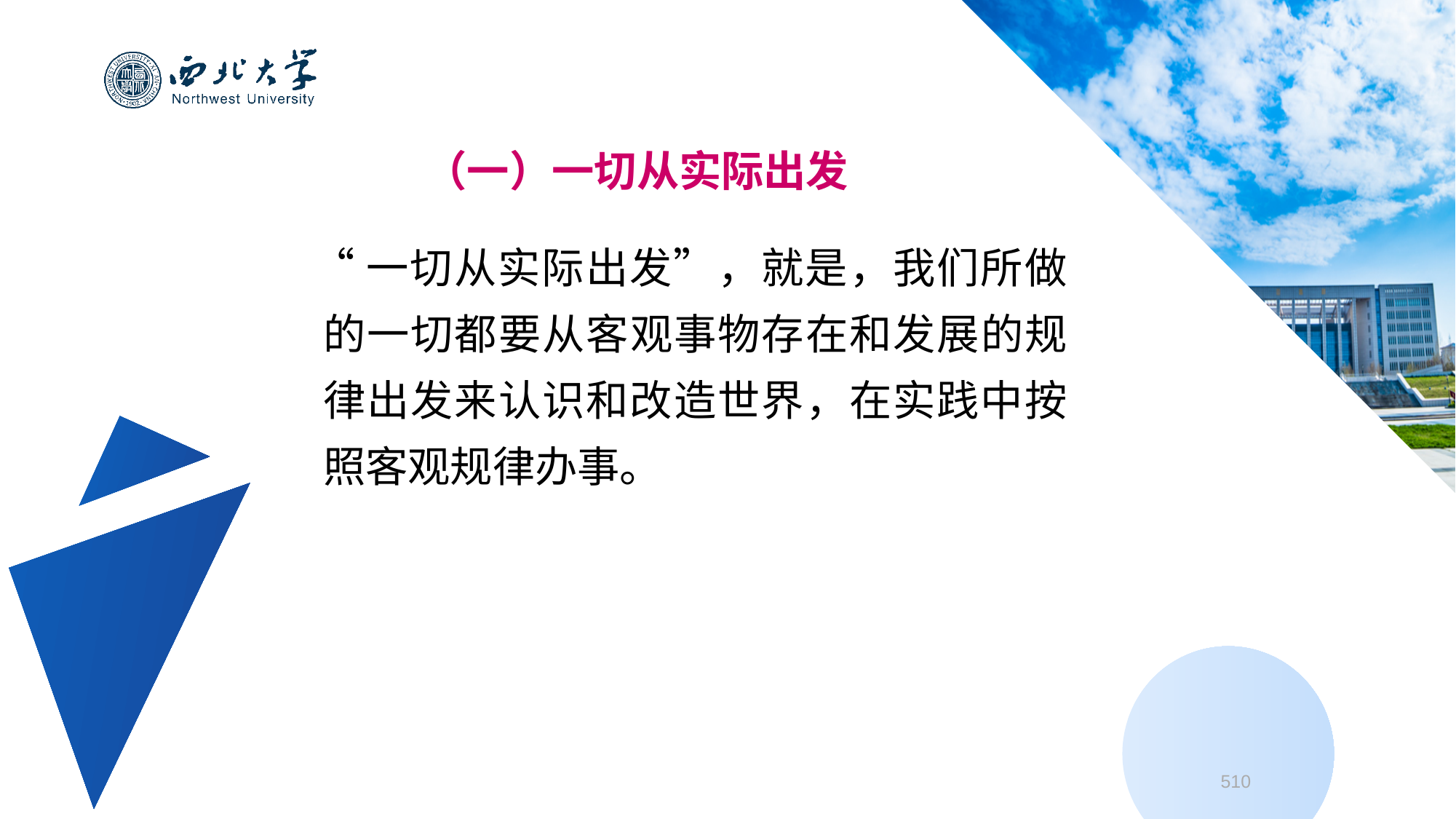

（一）一切从实际出发
       “一切从实际出发”，就是，我们所做的一切都要从客观事物存在和发展的规律出发来认识和改造世界，在实践中按照客观规律办事。
510